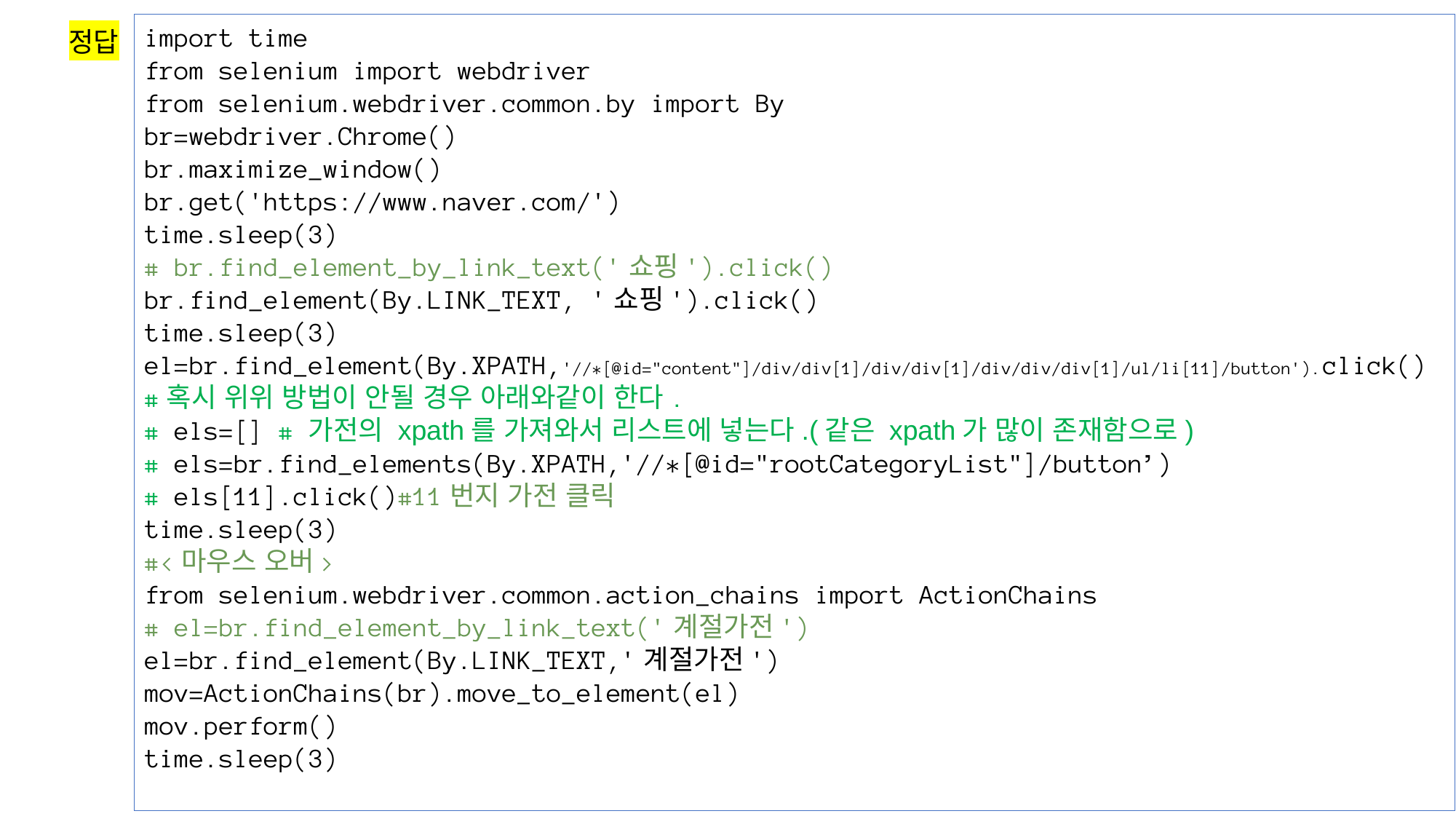

import time
from selenium import webdriver
from selenium.webdriver.common.by import By
br=webdriver.Chrome()
br.maximize_window()
br.get('https://www.naver.com/')
time.sleep(3)
# br.find_element_by_link_text('쇼핑').click()
br.find_element(By.LINK_TEXT, '쇼핑').click()
time.sleep(3)
el=br.find_element(By.XPATH,'//*[@id="content"]/div/div[1]/div/div[1]/div/div/div[1]/ul/li[11]/button').click()
#혹시 위위 방법이 안될 경우 아래와같이 한다.
# els=[] # 가전의 xpath를 가져와서 리스트에 넣는다.(같은 xpath가 많이 존재함으로)
# els=br.find_elements(By.XPATH,'//*[@id="rootCategoryList"]/button’)
# els[11].click()#11번지 가전 클릭
time.sleep(3)
#<마우스 오버>
from selenium.webdriver.common.action_chains import ActionChains
# el=br.find_element_by_link_text('계절가전')
el=br.find_element(By.LINK_TEXT,'계절가전')
mov=ActionChains(br).move_to_element(el)
mov.perform()
time.sleep(3)

정답